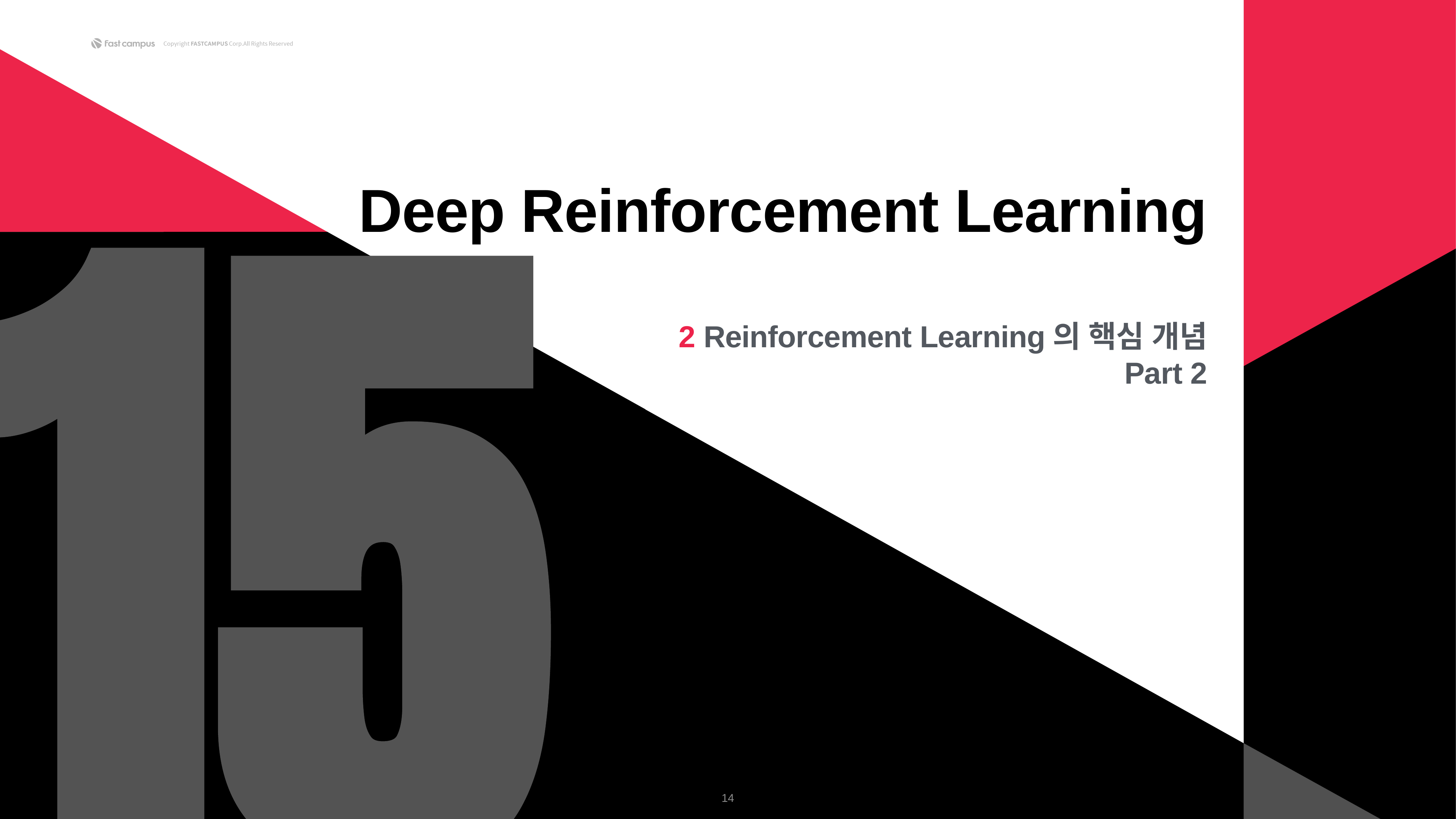

1
5
Deep Reinforcement Learning

2 Reinforcement Learning의 핵심 개념
Part 2

14